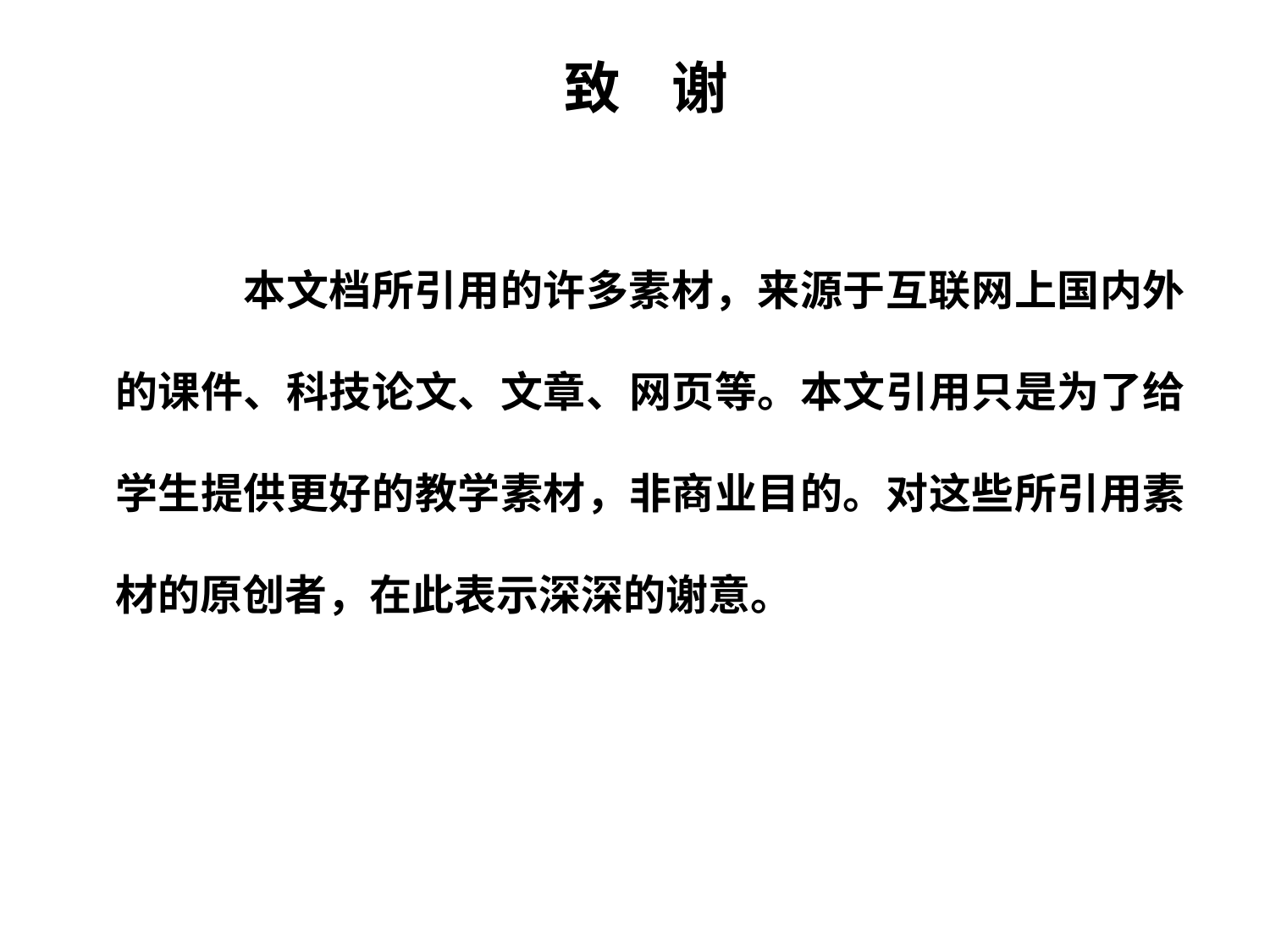

致    谢
		本文档所引用的许多素材，来源于互联网上国内外的课件、科技论文、文章、网页等。本文引用只是为了给学生提供更好的教学素材，非商业目的。对这些所引用素材的原创者，在此表示深深的谢意。